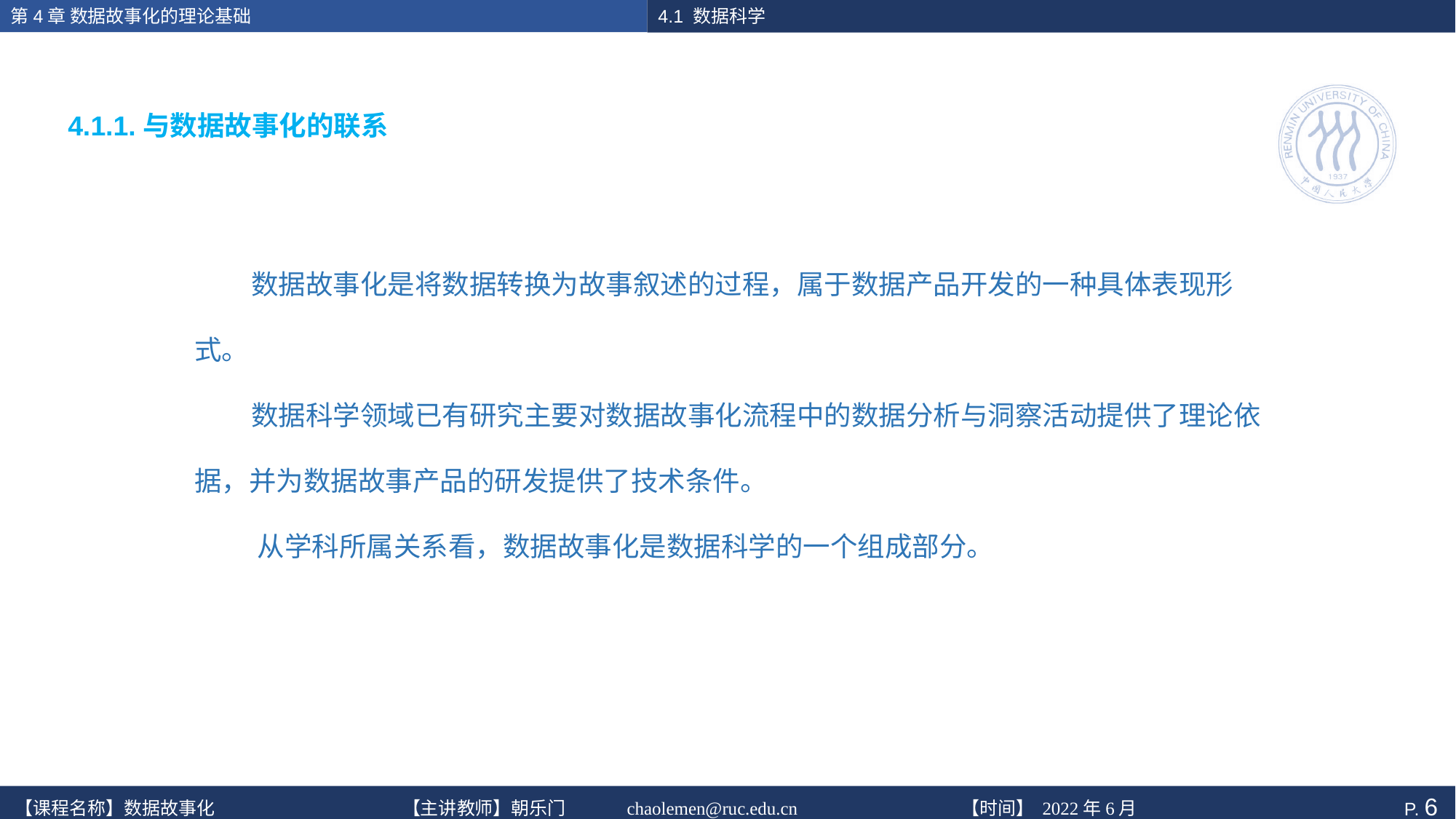

4.1.1.与数据故事化的联系
   数据故事化是将数据转换为故事叙述的过程，属于数据产品开发的一种具体表现形式。
   数据科学领域已有研究主要对数据故事化流程中的数据分析与洞察活动提供了理论依据，并为数据故事产品的研发提供了技术条件。
    从学科所属关系看，数据故事化是数据科学的一个组成部分。